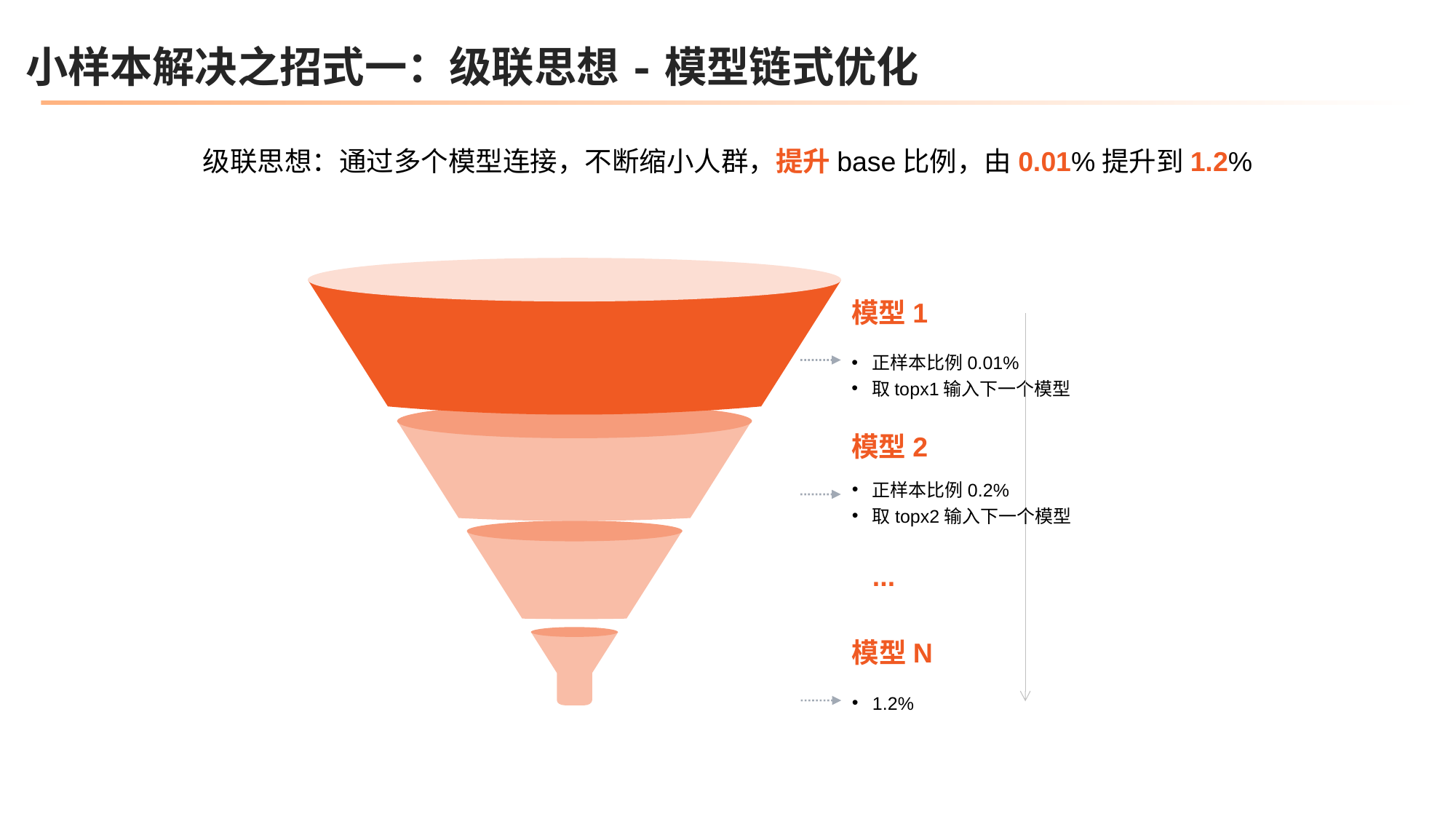

小样本解决之招式一：级联思想-模型链式优化

级联思想：通过多个模型连接，不断缩小人群，提升base比例，由0.01%提升到1.2%

模型1
正样本比例0.01%
取topx1输入下一个模型

模型2
正样本比例0.2%
取topx2输入下一个模型

...
模型N
1.2%